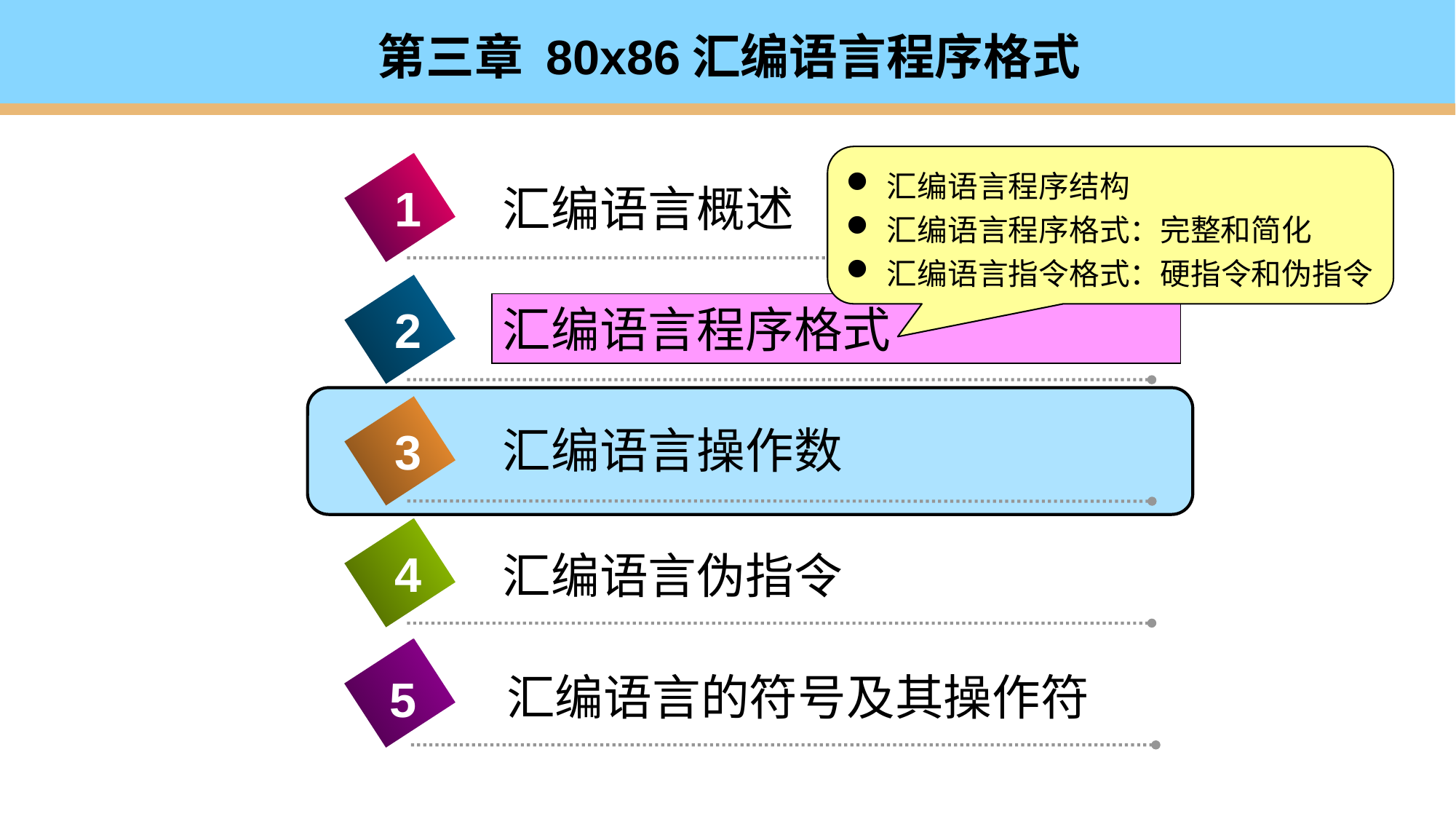

# 第三章 80x86汇编语言程序格式
汇编语言程序结构
汇编语言程序格式：完整和简化
汇编语言指令格式：硬指令和伪指令

1
汇编语言概述

汇编语言程序格式
2

汇编语言操作数
3

4
汇编语言伪指令

4

汇编语言的符号及其操作符
5

107